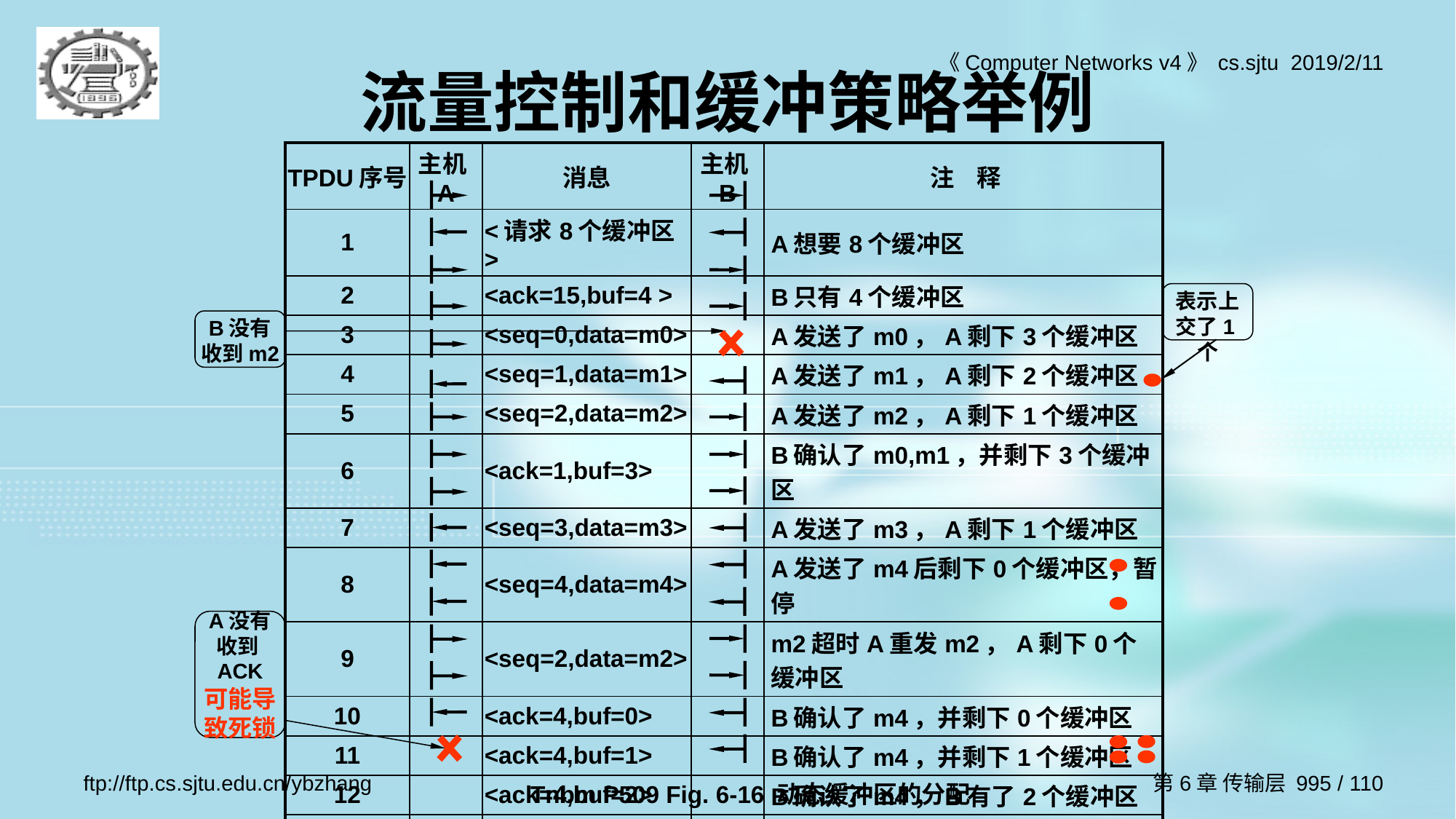

# 流量控制和缓冲策略举例
| TPDU序号 | 主机A | 消息 | 主机B | 注 释 |
| --- | --- | --- | --- | --- |
| 1 |  | <请求8个缓冲区> |  | A想要8个缓冲区 |
| 2 |  | <ack=15,buf=4 > |  | B只有4个缓冲区 |
| 3 |  | <seq=0,data=m0> |  | A发送了m0，A剩下3个缓冲区 |
| 4 |  | <seq=1,data=m1> |  | A发送了m1，A剩下2个缓冲区 |
| 5 |  | <seq=2,data=m2> |  | A发送了m2，A剩下1个缓冲区 |
| 6 |  | <ack=1,buf=3> |  | B确认了m0,m1，并剩下3个缓冲区 |
| 7 |  | <seq=3,data=m3> |  | A发送了m3，A剩下1个缓冲区 |
| 8 |  | <seq=4,data=m4> |  | A发送了m4后剩下0个缓冲区，暂停 |
| 9 |  | <seq=2,data=m2> |  | m2超时A重发m2，A剩下0个缓冲区 |
| 10 |  | <ack=4,buf=0> |  | B确认了m4，并剩下0个缓冲区 |
| 11 |  | <ack=4,buf=1> |  | B确认了m4，并剩下1个缓冲区 |
| 12 |  | <ack=4,buf=2> |  | B确认了m4，B有了2个缓冲区 |
| 13 |  | <seq=5,data=m5> |  | A发送了m5，A剩下1个缓冲区 |
| 14 |  | <seq=6,data=m6> |  | A发送了m6后剩下0个缓冲区，暂停 |
| 15 |  | <ack=6,buf=0> |  | B确认了m6，并剩下0个缓冲区 |
| 16 |  | <ack=6,buf=4> |  | B确认了m6，并剩下4个缓冲区 |

表示上交了1个
B没有收到m2

A没有收到ACK
可能导致死锁

Tnbm P509 Fig. 6-16 动态缓冲区的分配